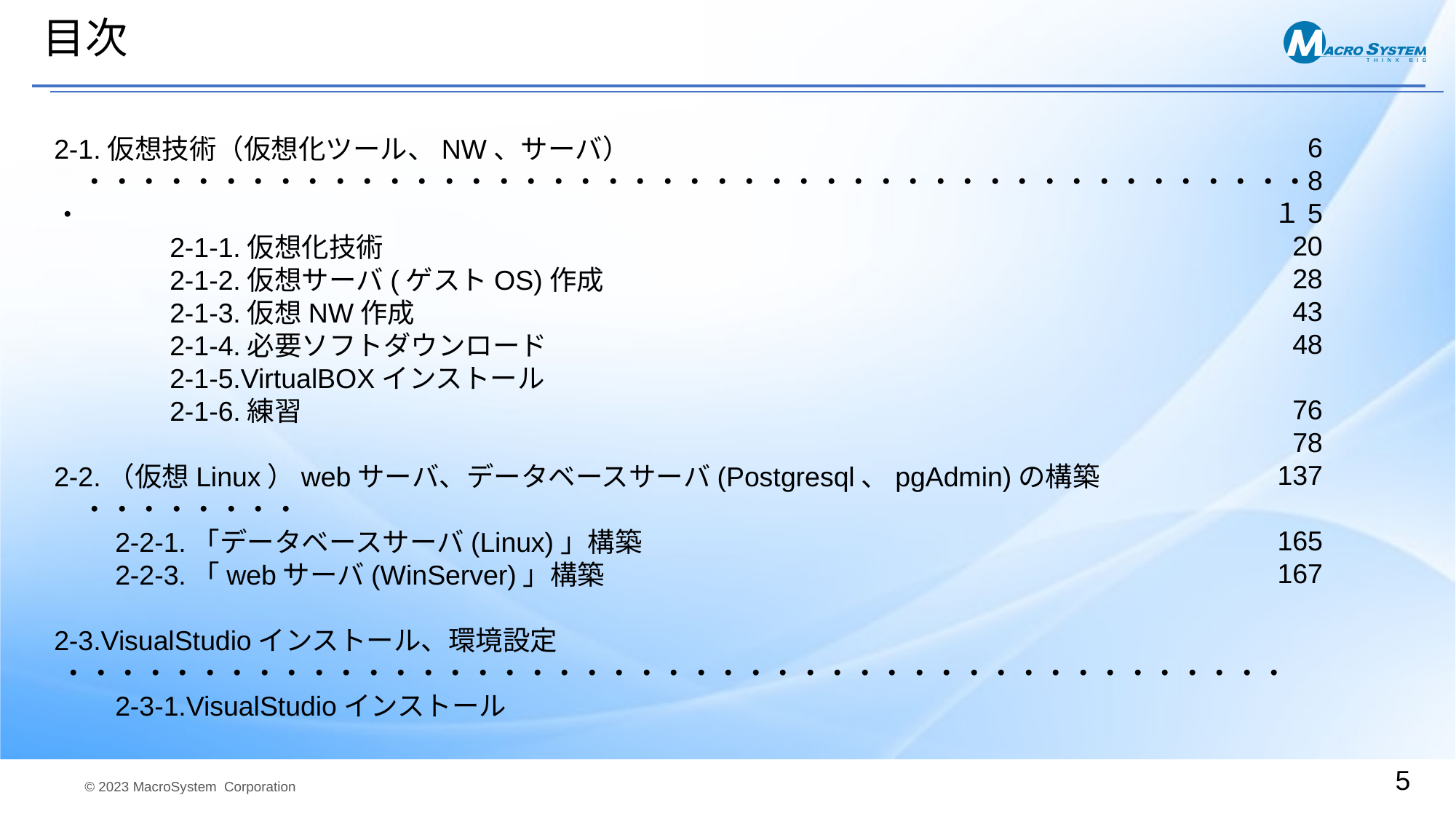

# 目次
6
8
１5
20
28
43
48

76
78
137

165
167
2-1.仮想技術（仮想化ツール、NW、サーバ）　　　・・・・・・・・・・・・・・・・・・・・・・・・・・・・・・・・・・・・・・・・・・・・・・
　　　　2-1-1.仮想化技術
　　　　2-1-2.仮想サーバ(ゲストOS)作成
　　　　2-1-3.仮想NW作成
　　　　2-1-4.必要ソフトダウンロード
　　　　2-1-5.VirtualBOXインストール
　　　　2-1-6.練習

2-2.（仮想Linux）webサーバ、データベースサーバ(Postgresql、pgAdmin)の構築　　　・・・・・・・・
        2-2-1.「データベースサーバ(Linux)」構築
        2-2-3.「webサーバ(WinServer)」構築

2-3.VisualStudioインストール、環境設定　　   ・・・・・・・・・・・・・・・・・・・・・・・・・・・・・・・・・・・・・・・・・・・・・
        2-3-1.VisualStudioインストール